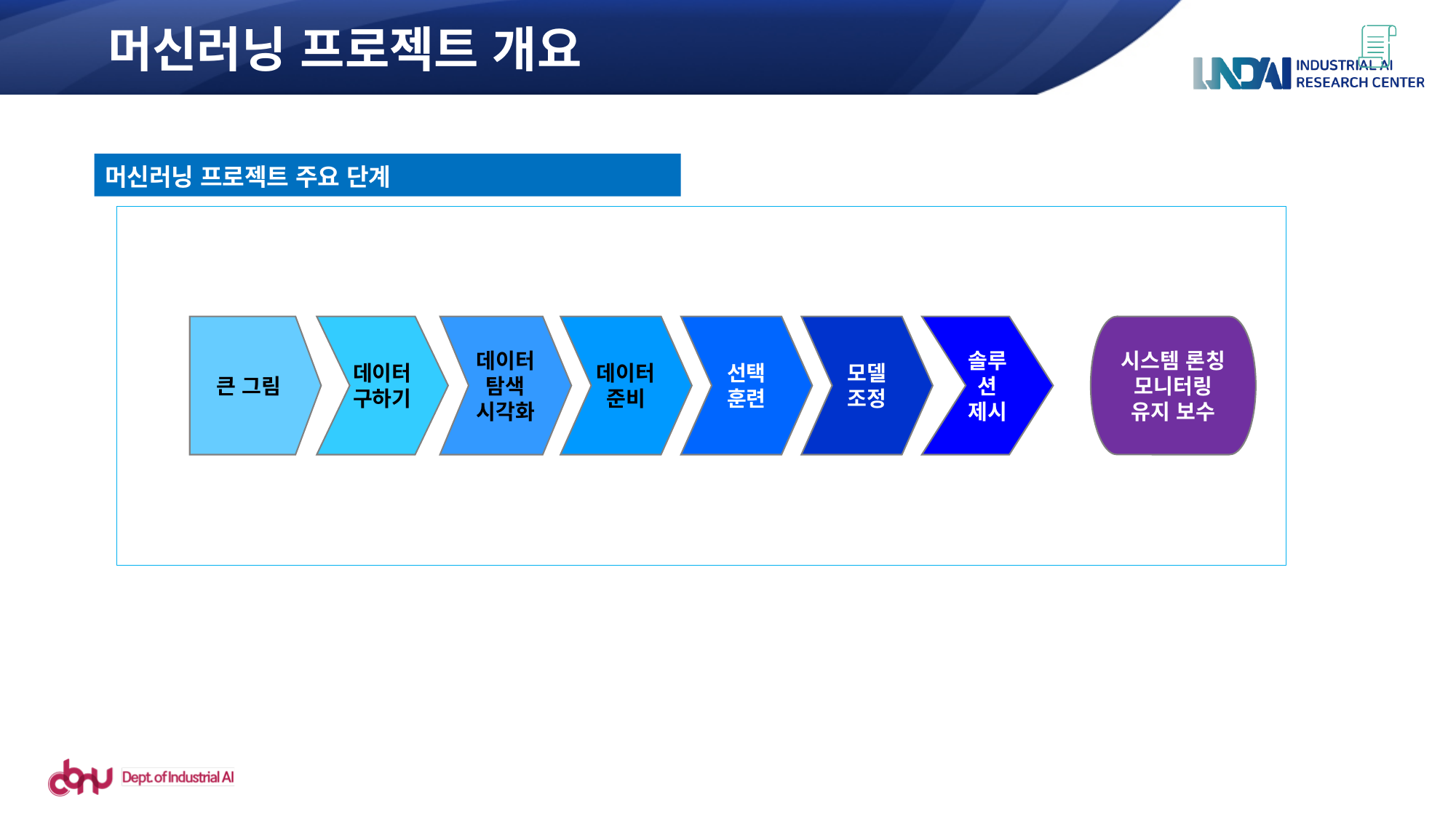

머신러닝 프로젝트 개요
머신러닝 프로젝트 주요 단계

큰 그림
데이터
구하기
데이터 탐색
시각화
데이터
준비
선택
훈련
모델
조정
솔루션
제시
시스템 론칭
모니터링
유지 보수